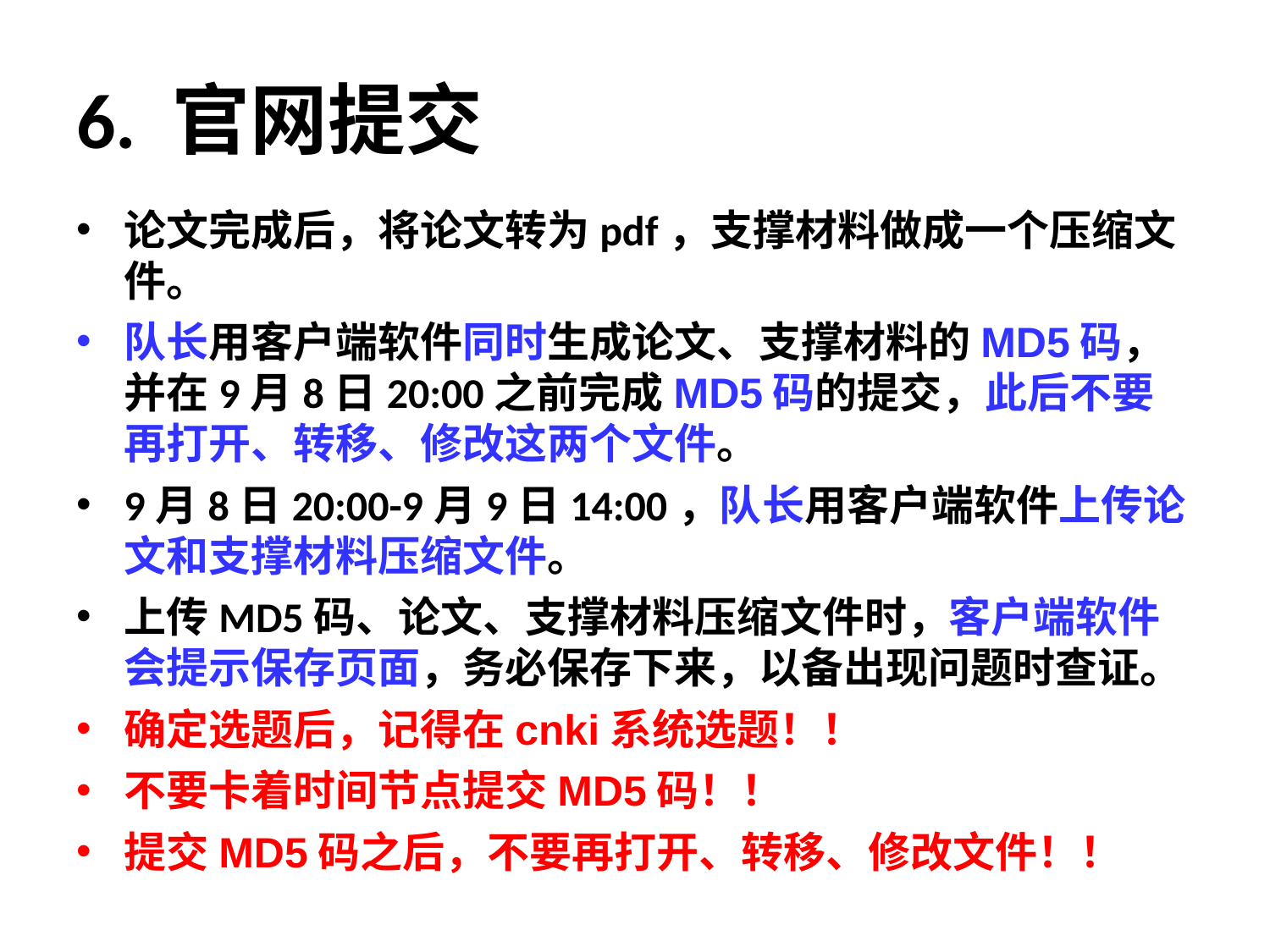

# 6. 官网提交
论文完成后，将论文转为pdf，支撑材料做成一个压缩文件。
队长用客户端软件同时生成论文、支撑材料的MD5码，并在9月8日20:00之前完成MD5码的提交，此后不要再打开、转移、修改这两个文件。
9月8日20:00-9月9日14:00，队长用客户端软件上传论文和支撑材料压缩文件。
上传MD5码、论文、支撑材料压缩文件时，客户端软件会提示保存页面，务必保存下来，以备出现问题时查证。
确定选题后，记得在cnki系统选题！！
不要卡着时间节点提交MD5码！！
提交MD5码之后，不要再打开、转移、修改文件！！